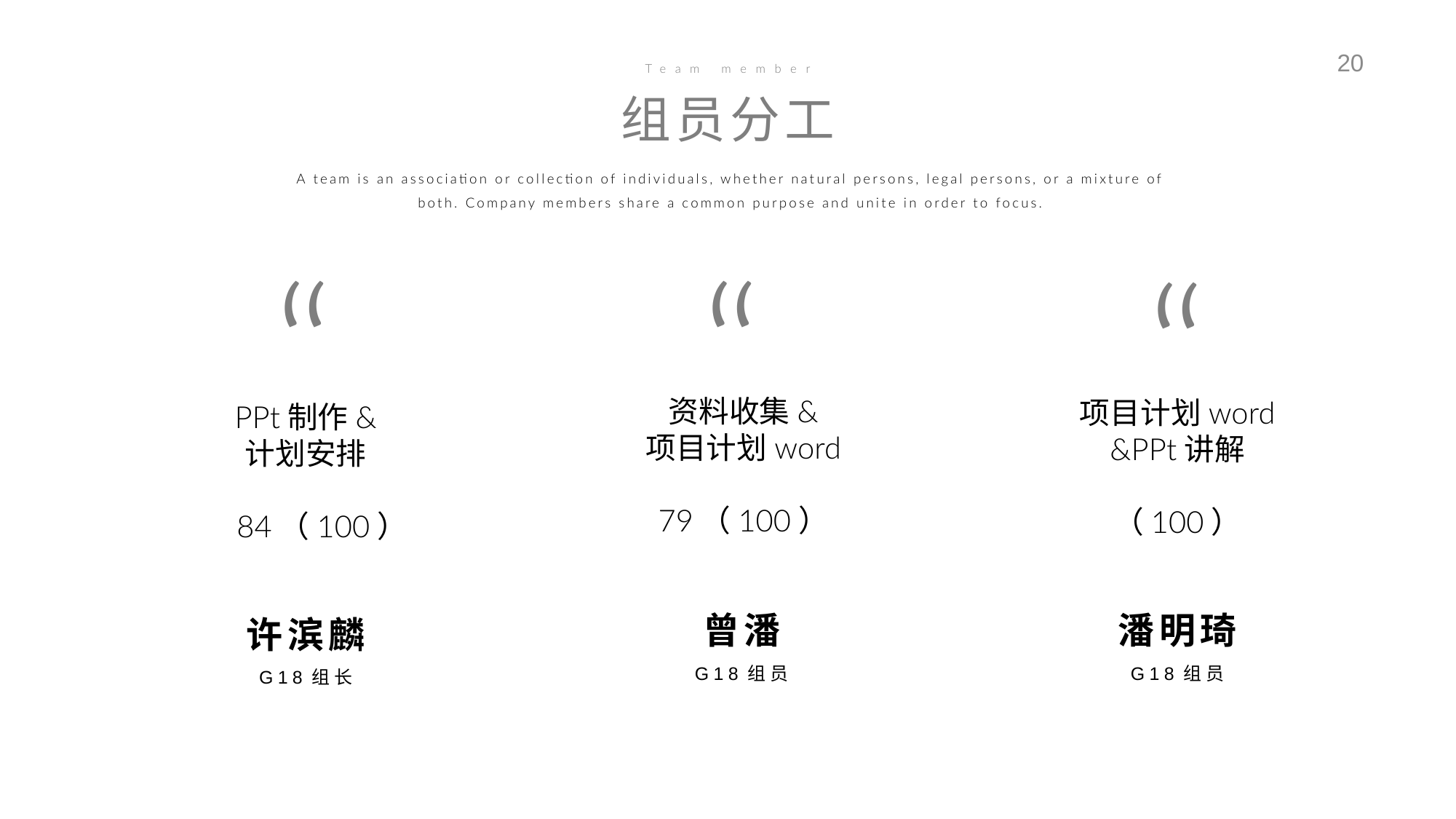

Team member
20
组员分工
A team is an association or collection of individuals, whether natural persons, legal persons, or a mixture of both. Company members share a common purpose and unite in order to focus.
“
“
“
资料收集&
项目计划word

79（100）
项目计划word
&PPt讲解

（100）
PPt制作&
计划安排

    84（100）
潘明琦
G18组员
曾潘
G18组员
许滨麟
G18组长